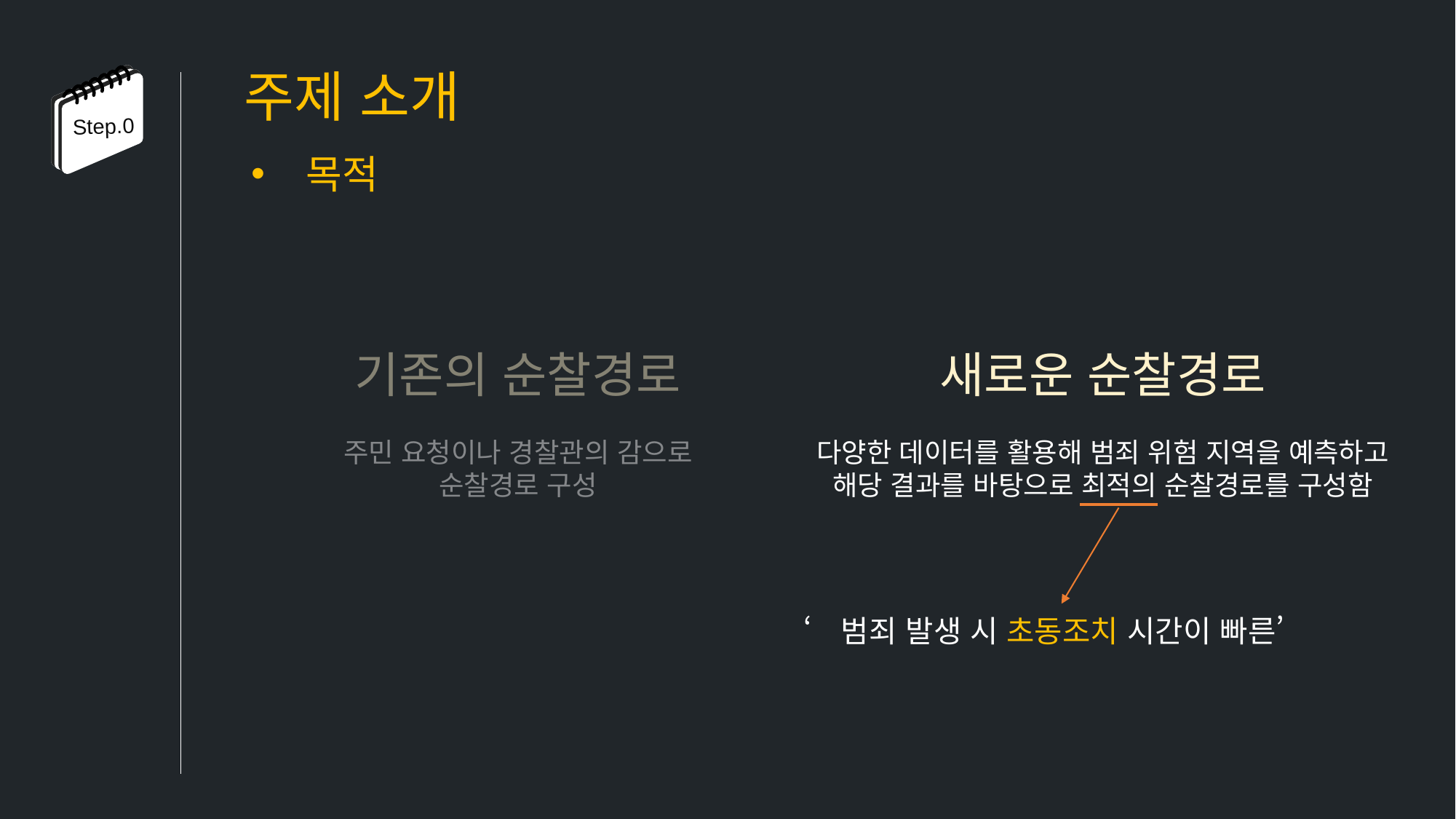

주제 소개

Step.0
목적

새로운 순찰경로

다양한 데이터를 활용해 범죄 위험 지역을 예측하고
해당 결과를 바탕으로 최적의 순찰경로를 구성함
기존의 순찰경로

주민 요청이나 경찰관의 감으로
순찰경로 구성
‘범죄 발생 시 초동조치 시간이 빠른’